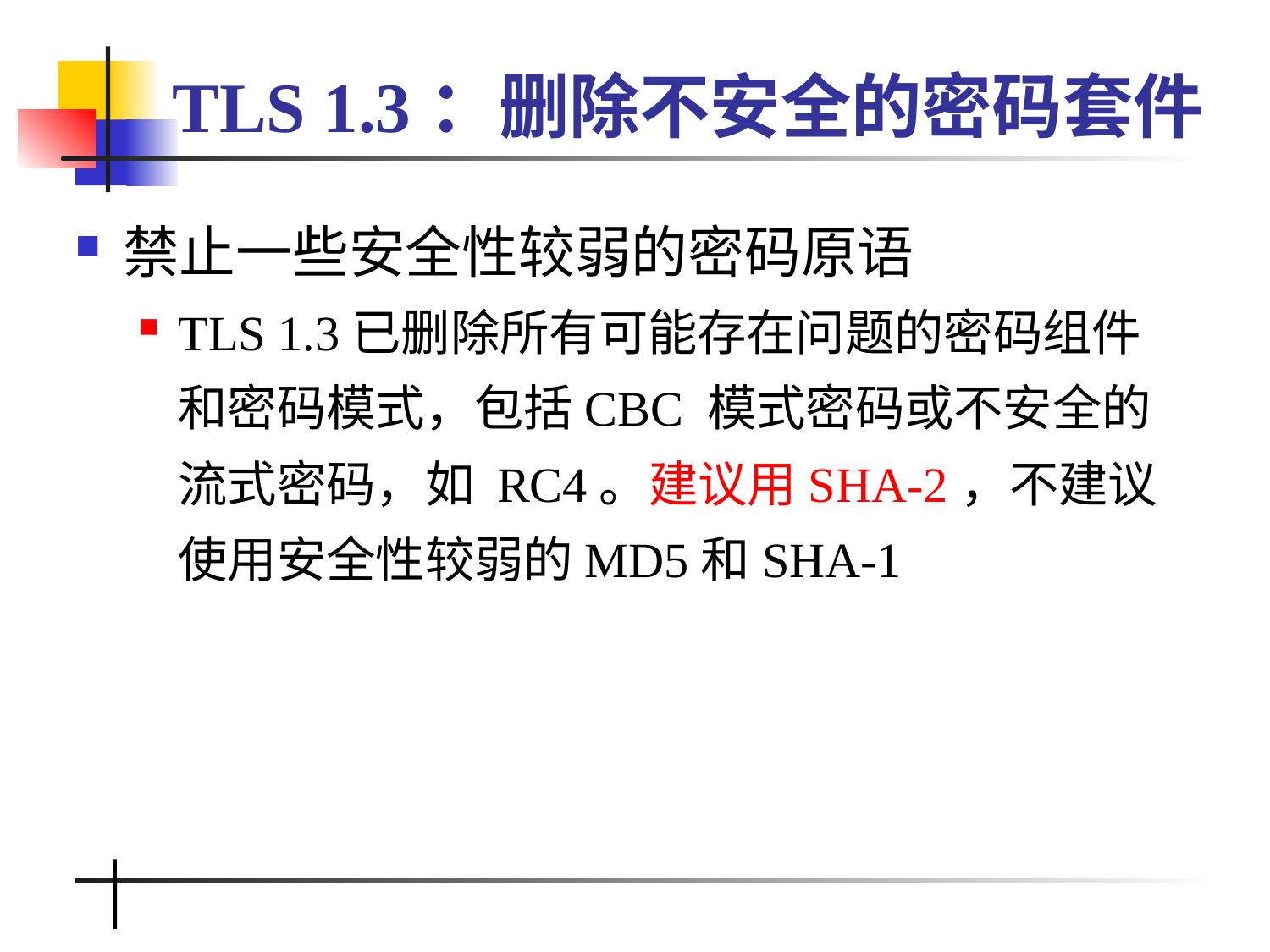

# TLS 1.3：删除不安全的密码套件
禁止一些安全性较弱的密码原语
TLS 1.3已删除所有可能存在问题的密码组件和密码模式，包括CBC 模式密码或不安全的流式密码，如 RC4。建议用SHA-2，不建议使用安全性较弱的MD5和SHA-1